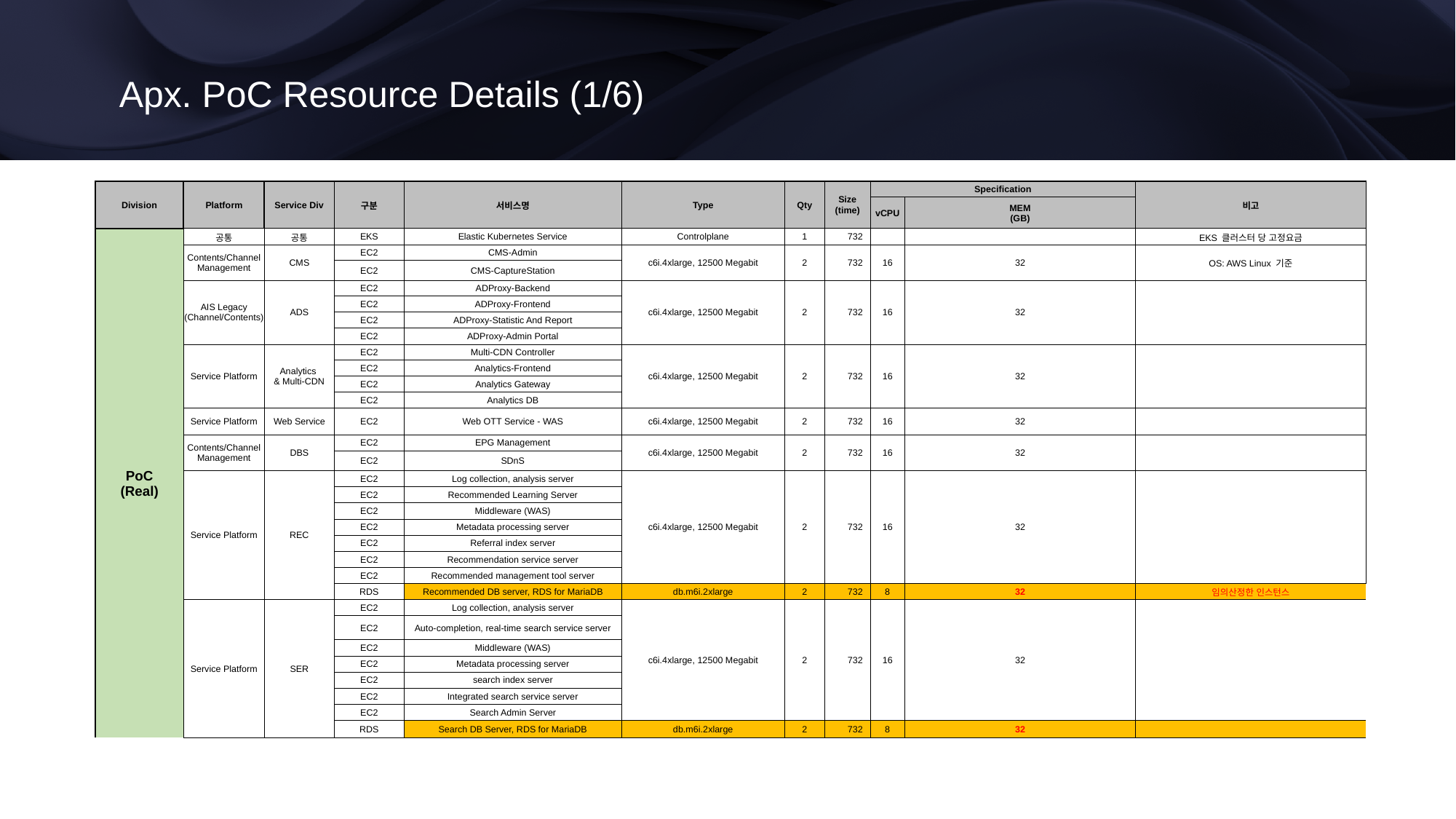

Apx. PoC Resource Details (1/6)
| Division | Platform | Service Div | 구분 | 서비스명 | Type | Qty | Size (time) | Specification |  | 비고 |
| --- | --- | --- | --- | --- | --- | --- | --- | --- | --- | --- |
|  |  |  |  |  |  |  |  | vCPU | MEM (GB) |  |
| PoC (Real) | 공통 | 공통 | EKS | Elastic Kubernetes Service | Controlplane | 1 | 732 |  |  | EKS 클러스터 당 고정요금 |
|  | Contents/Channel Management | CMS | EC2 | CMS-Admin | c6i.4xlarge, 12500 Megabit | 2 | 732 | 16 | 32 | OS: AWS Linux 기준 |
|  |  |  | EC2 | CMS-CaptureStation |  |  |  |  |  |  |
|  | AIS Legacy (Channel/Contents) | ADS | EC2 | ADProxy-Backend | c6i.4xlarge, 12500 Megabit | 2 | 732 | 16 | 32 |  |
|  |  |  | EC2 | ADProxy-Frontend |  |  |  |  |  |  |
|  |  |  | EC2 | ADProxy-Statistic And Report |  |  |  |  |  |  |
|  |  |  | EC2 | ADProxy-Admin Portal |  |  |  |  |  |  |
|  | Service Platform | Analytics & Multi-CDN | EC2 | Multi-CDN Controller | c6i.4xlarge, 12500 Megabit | 2 | 732 | 16 | 32 |  |
|  |  |  | EC2 | Analytics-Frontend |  |  |  |  |  |  |
|  |  |  | EC2 | Analytics Gateway |  |  |  |  |  |  |
|  |  |  | EC2 | Analytics DB |  |  |  |  |  |  |
|  | Service Platform | Web Service | EC2 | Web OTT Service - WAS | c6i.4xlarge, 12500 Megabit | 2 | 732 | 16 | 32 |  |
|  | Contents/Channel Management | DBS | EC2 | EPG Management | c6i.4xlarge, 12500 Megabit | 2 | 732 | 16 | 32 |  |
|  |  |  | EC2 | SDnS |  |  |  |  |  |  |
|  | Service Platform | REC | EC2 | Log collection, analysis server | c6i.4xlarge, 12500 Megabit | 2 | 732 | 16 | 32 |  |
|  |  |  | EC2 | Recommended Learning Server |  |  |  |  |  |  |
|  |  |  | EC2 | Middleware (WAS) |  |  |  |  |  |  |
|  |  |  | EC2 | Metadata processing server |  |  |  |  |  |  |
|  |  |  | EC2 | Referral index server |  |  |  |  |  |  |
|  |  |  | EC2 | Recommendation service server |  |  |  |  |  |  |
|  |  |  | EC2 | Recommended management tool server |  |  |  |  |  |  |
|  |  |  | RDS | Recommended DB server, RDS for MariaDB | db.m6i.2xlarge | 2 | 732 | 8 | 32 | 임의산정한 인스턴스 |
|  | Service Platform | SER | EC2 | Log collection, analysis server | c6i.4xlarge, 12500 Megabit | 2 | 732 | 16 | 32 |  |
|  |  |  | EC2 | Auto-completion, real-time search service server |  |  |  |  |  |  |
|  |  |  | EC2 | Middleware (WAS) |  |  |  |  |  |  |
|  |  |  | EC2 | Metadata processing server |  |  |  |  |  |  |
|  |  |  | EC2 | search index server |  |  |  |  |  |  |
|  |  |  | EC2 | Integrated search service server |  |  |  |  |  |  |
|  |  |  | EC2 | Search Admin Server |  |  |  |  |  |  |
|  |  |  | RDS | Search DB Server, RDS for MariaDB | db.m6i.2xlarge | 2 | 732 | 8 | 32 |  |